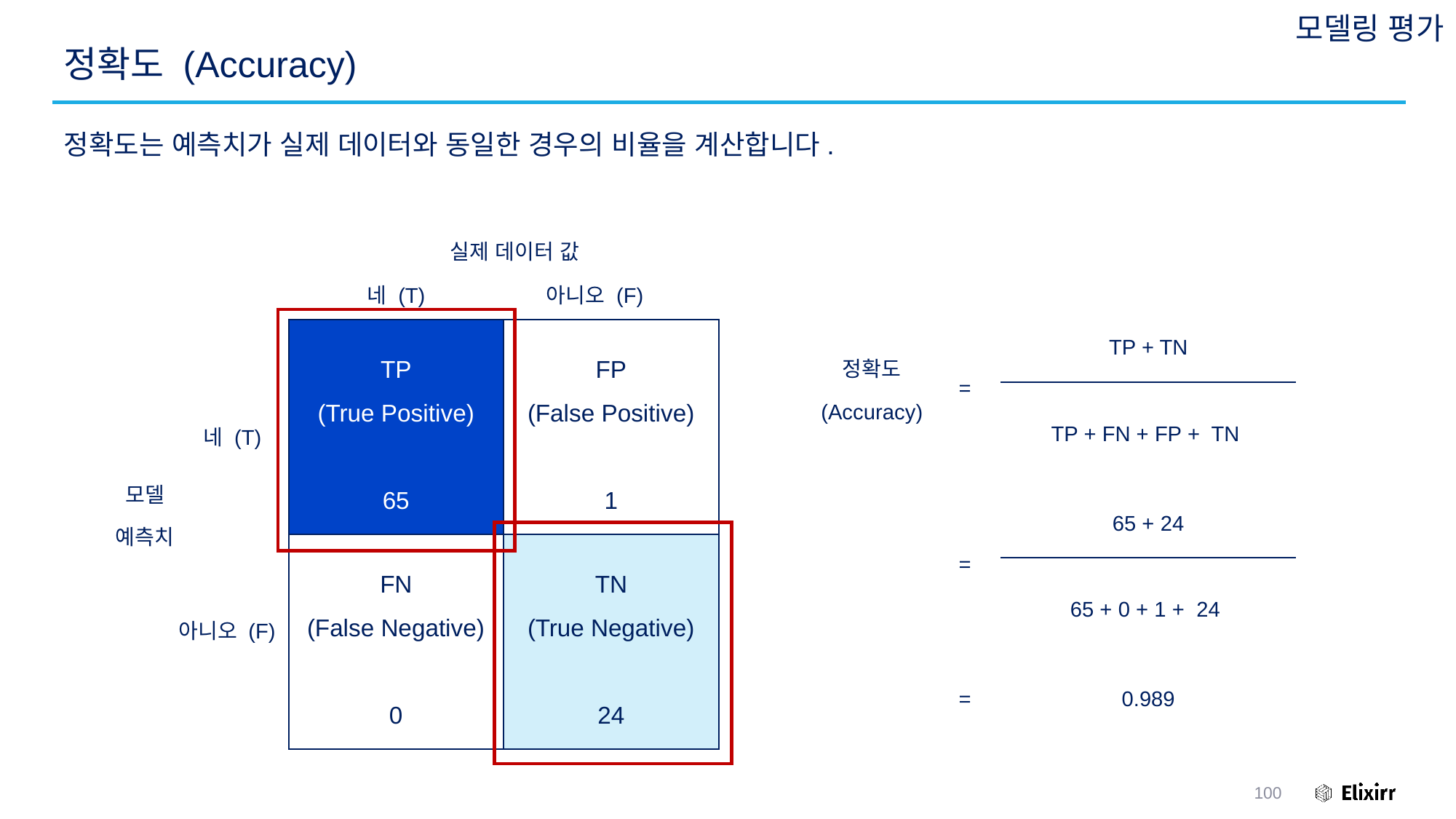

모델링 평가
# 정확도 (Accuracy)
정확도는 예측치가 실제 데이터와 동일한 경우의 비율을 계산합니다.
실제 데이터 값
네 (T)
아니오 (F)
TP + TN

FP
(False Positive)

1
TP
(True Positive)

65

정확도
(Accuracy)
=
TP + FN + FP +  TN
네 (T)
모델
예측치
65 + 24

=
FN
(False Negative)

0
TN
(True Negative)

24
65 + 0 + 1 +  24
아니오 (F)
0.989
=
100